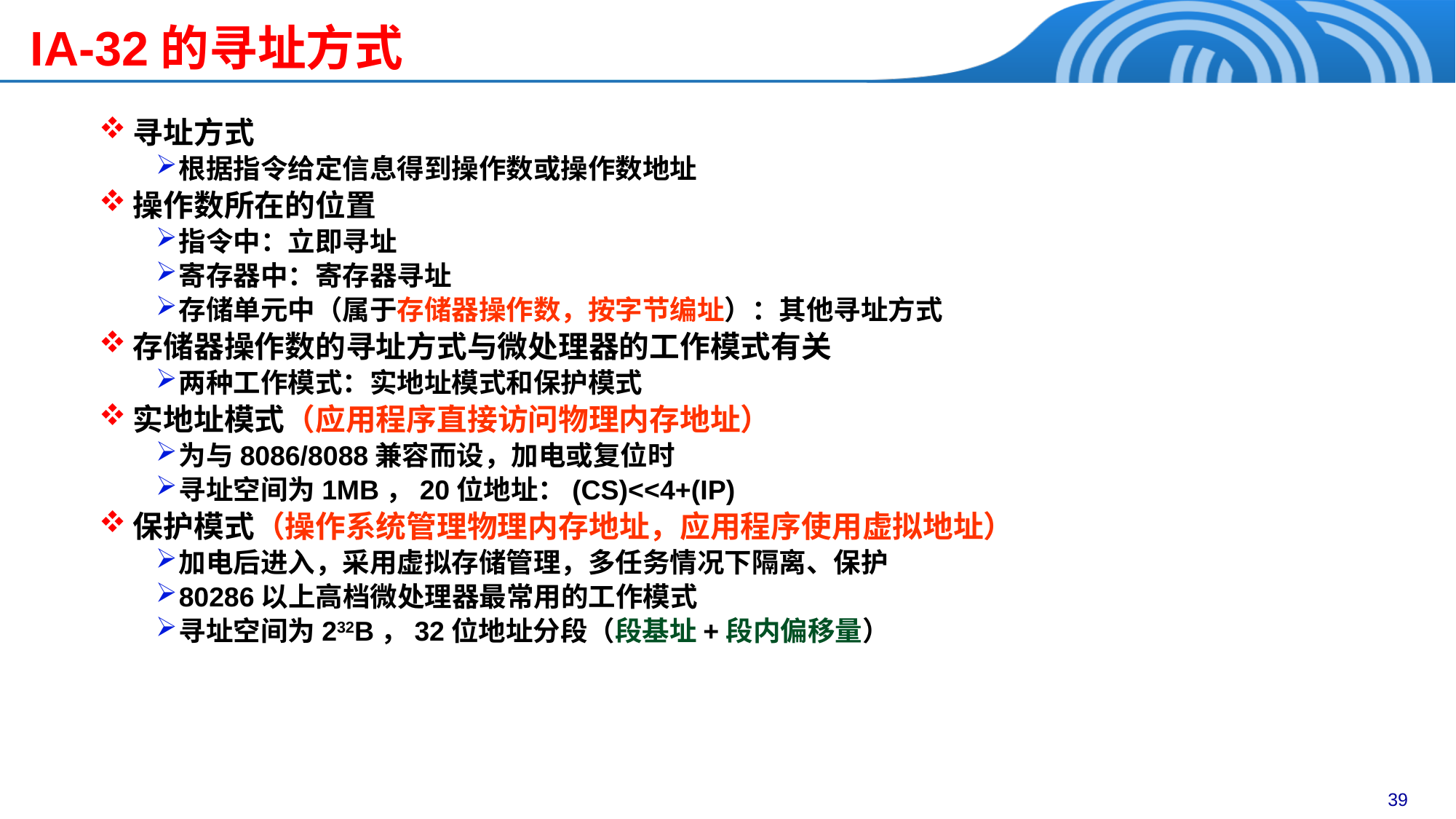

# IA-32的寻址方式
寻址方式
根据指令给定信息得到操作数或操作数地址
操作数所在的位置
指令中：立即寻址
寄存器中：寄存器寻址
存储单元中（属于存储器操作数，按字节编址）：其他寻址方式
存储器操作数的寻址方式与微处理器的工作模式有关
两种工作模式：实地址模式和保护模式
实地址模式（应用程序直接访问物理内存地址）
为与8086/8088兼容而设，加电或复位时
寻址空间为1MB，20位地址：(CS)<<4+(IP)
保护模式（操作系统管理物理内存地址，应用程序使用虚拟地址）
加电后进入，采用虚拟存储管理，多任务情况下隔离、保护
80286以上高档微处理器最常用的工作模式
寻址空间为232B，32位地址分段（段基址+段内偏移量）